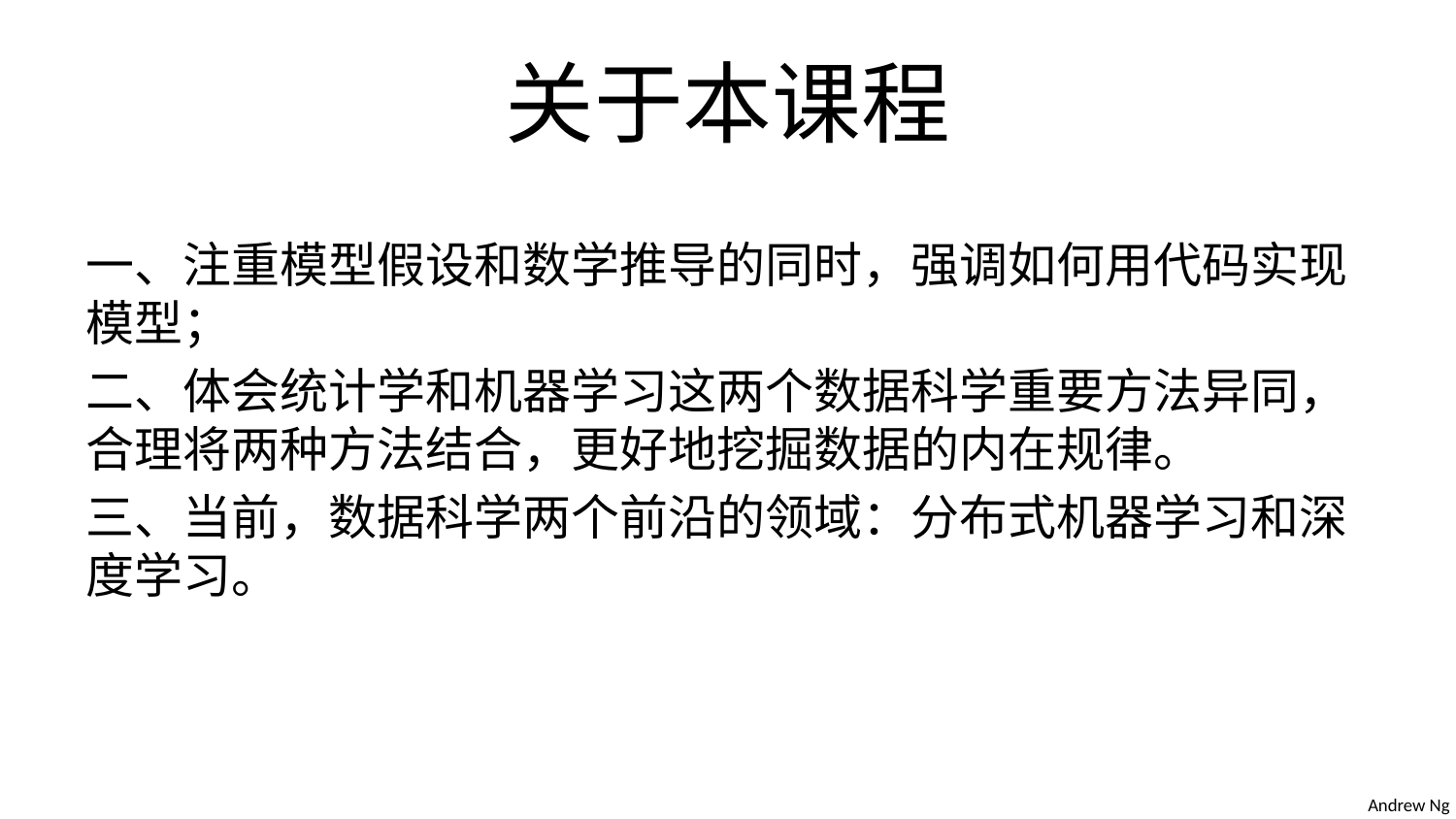

# 关于本课程
一、注重模型假设和数学推导的同时，强调如何用代码实现模型；
二、体会统计学和机器学习这两个数据科学重要方法异同，合理将两种方法结合，更好地挖掘数据的内在规律。
三、当前，数据科学两个前沿的领域：分布式机器学习和深度学习。